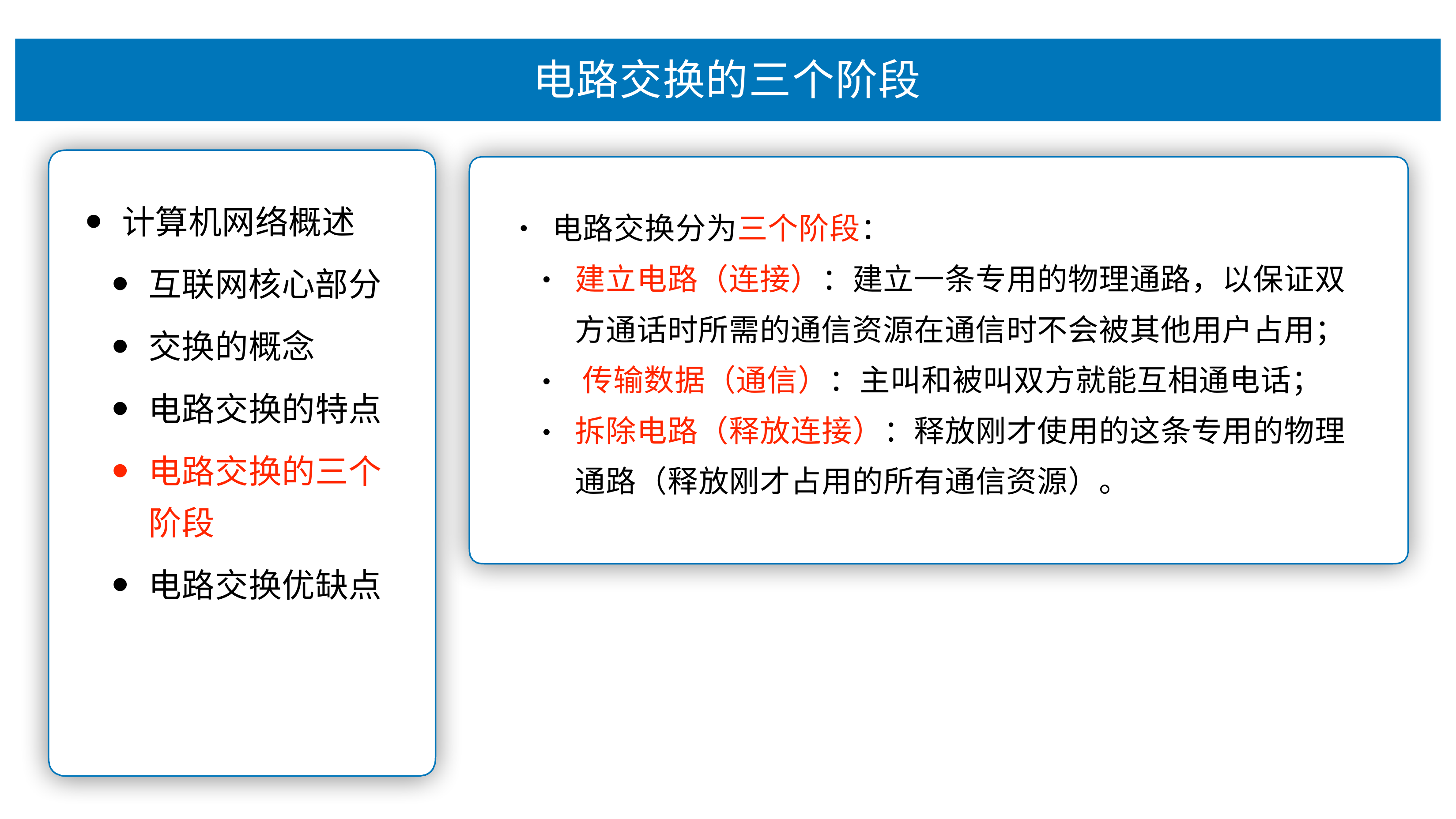

# 电路交换的三个阶段

电路交换分为三个阶段：
建⽴电路（连接）：建⽴⼀条专⽤的物理通路，以保证双
⽅通话时所需的通信资源在通信时不会被其他⽤户占⽤；  传输数据（通信）：主叫和被叫双⽅就能互相通电话；  拆除电路（释放连接）：释放刚才使⽤的这条专⽤的物理 通路（释放刚才占⽤的所有通信资源）。
计算机⽹络概述
互联⽹核⼼部分
交换的概念
电路交换的特点
电路交换的三个 阶段
电路交换优缺点
•
•
•
•